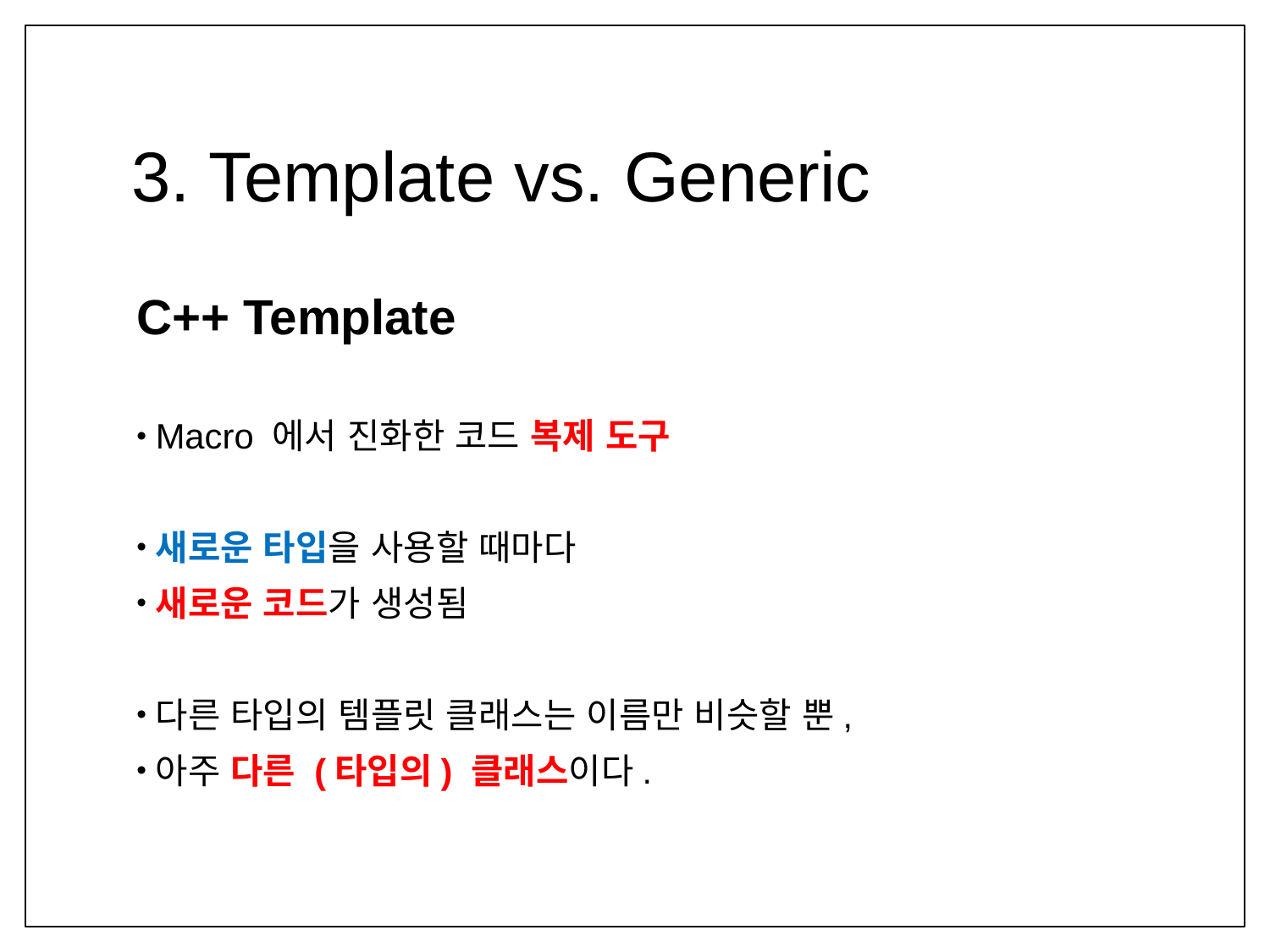

# 3. Template vs. Generic
C++ Template

Macro 에서 진화한 코드 복제 도구

새로운 타입을 사용할 때마다
새로운 코드가 생성됨

다른 타입의 템플릿 클래스는 이름만 비슷할 뿐,
아주 다른 (타입의) 클래스이다.